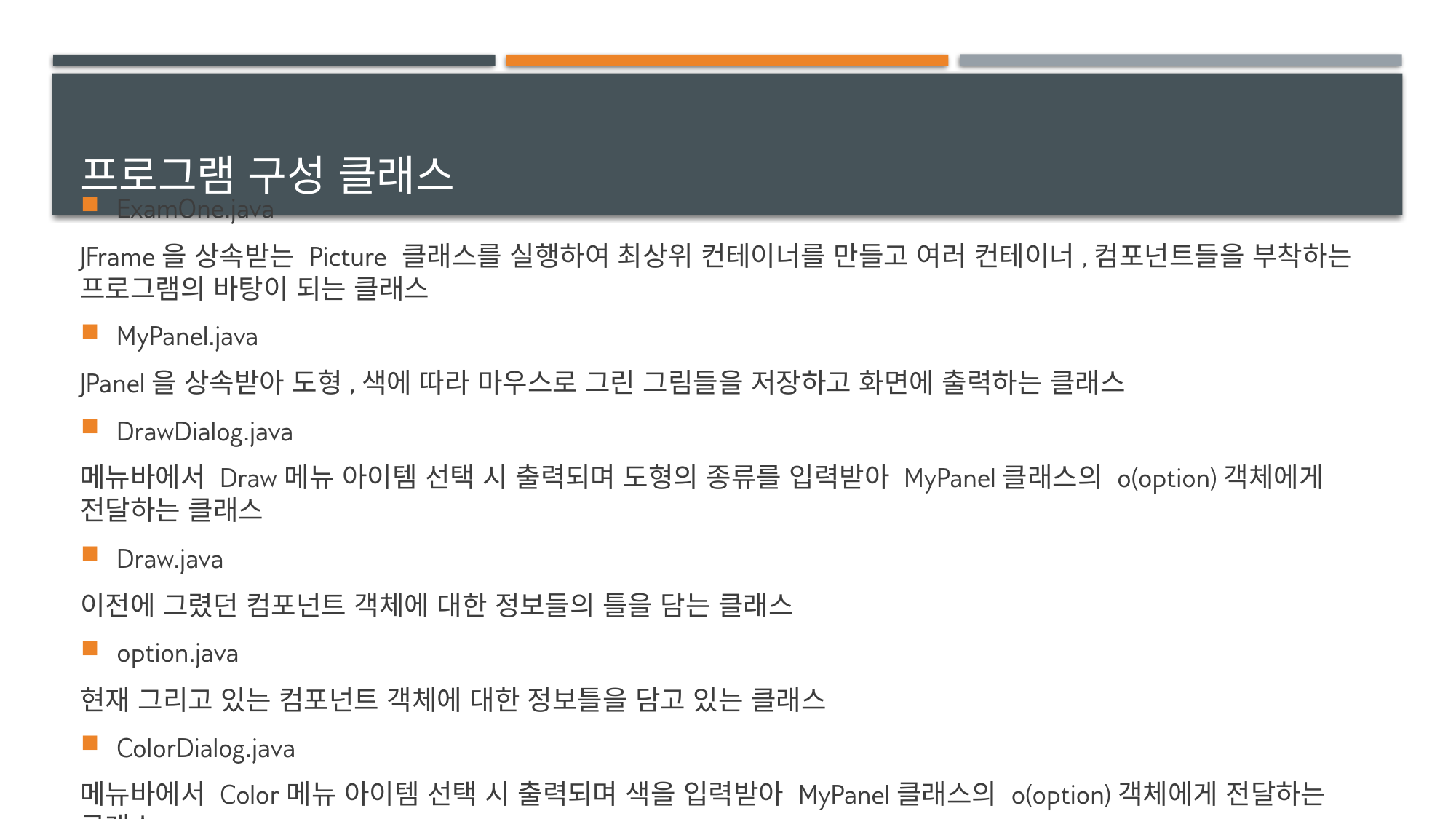

# 프로그램 구성 클래스
ExamOne.java
JFrame을 상속받는 Picture 클래스를 실행하여 최상위 컨테이너를 만들고 여러 컨테이너,컴포넌트들을 부착하는 프로그램의 바탕이 되는 클래스
MyPanel.java
JPanel을 상속받아 도형,색에 따라 마우스로 그린 그림들을 저장하고 화면에 출력하는 클래스
DrawDialog.java
메뉴바에서 Draw메뉴 아이템 선택 시 출력되며 도형의 종류를 입력받아 MyPanel클래스의 o(option)객체에게 전달하는 클래스
Draw.java
이전에 그렸던 컴포넌트 객체에 대한 정보들의 틀을 담는 클래스
option.java
현재 그리고 있는 컴포넌트 객체에 대한 정보틀을 담고 있는 클래스
ColorDialog.java
메뉴바에서 Color메뉴 아이템 선택 시 출력되며 색을 입력받아 MyPanel클래스의 o(option)객체에게 전달하는 클래스